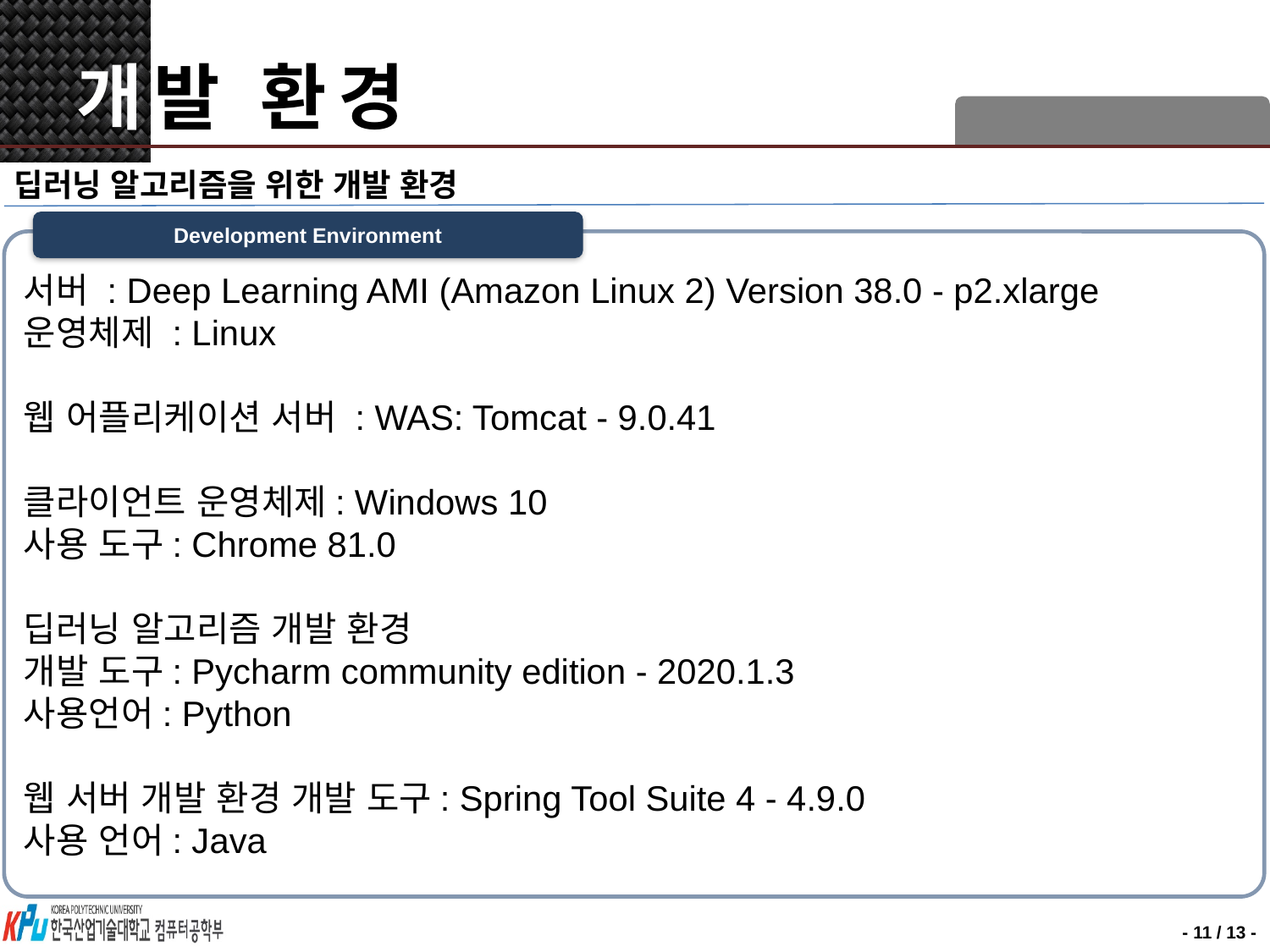

# 개발 환경
딥러닝 알고리즘을 위한 개발 환경
Development Environment
서버 : Deep Learning AMI (Amazon Linux 2) Version 38.0 - p2.xlarge
운영체제 : Linux

웹 어플리케이션 서버 : WAS: Tomcat - 9.0.41

클라이언트 운영체제: Windows 10
사용 도구: Chrome 81.0

딥러닝 알고리즘 개발 환경
개발 도구: Pycharm community edition - 2020.1.3
사용언어: Python

웹 서버 개발 환경 개발 도구: Spring Tool Suite 4 - 4.9.0
사용 언어: Java